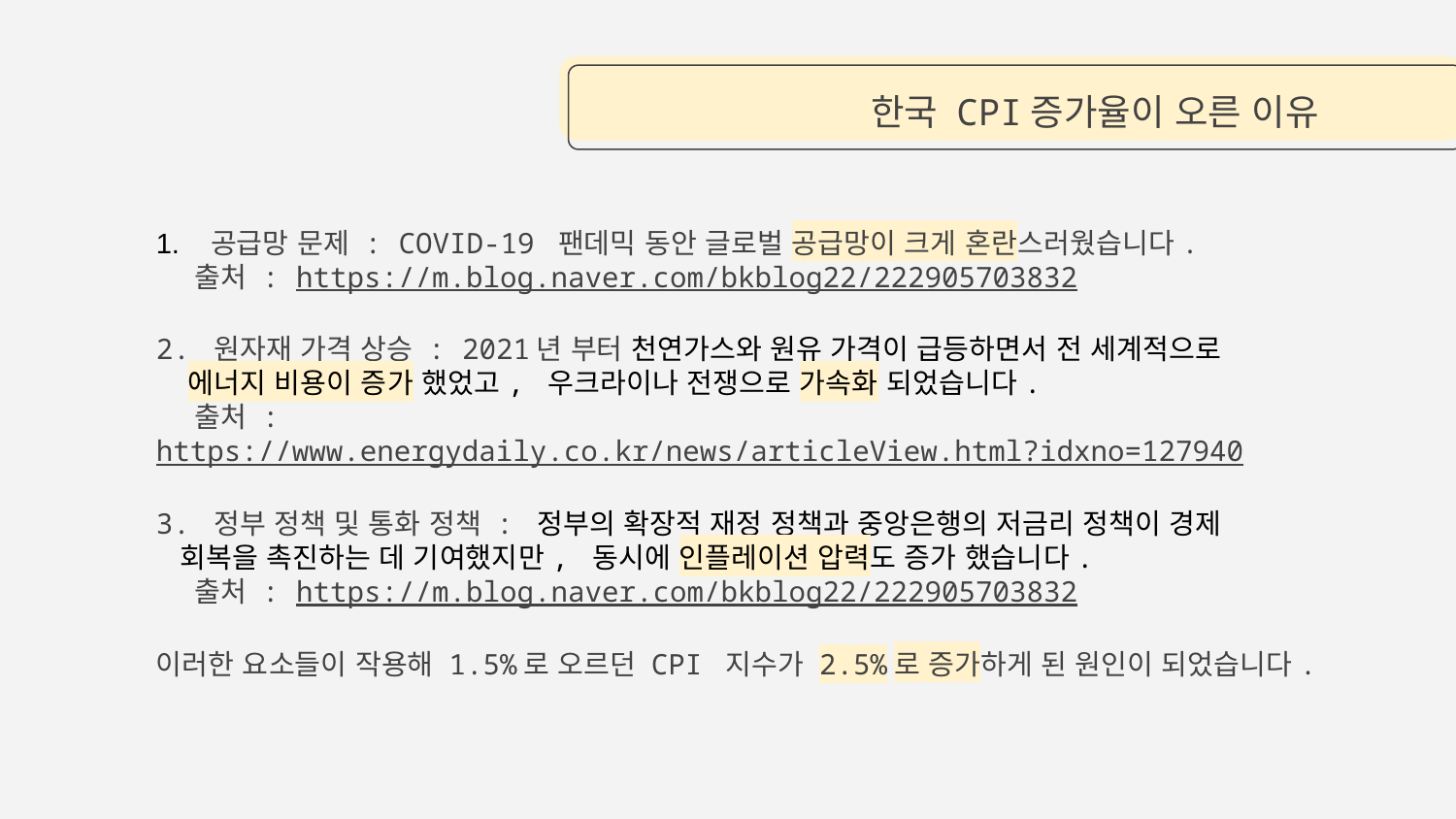

# 한국 CPI증가율이 오른 이유
공급망 문제 : COVID-19 팬데믹 동안 글로벌 공급망이 크게 혼란스러웠습니다.
    출처 : https://m.blog.naver.com/bkblog22/222905703832

2. 원자재 가격 상승 : 2021년 부터 천연가스와 원유 가격이 급등하면서 전 세계적으로
    에너지 비용이 증가 했었고, 우크라이나 전쟁으로 가속화 되었습니다.
    출처 : https://www.energydaily.co.kr/news/articleView.html?idxno=127940

3. 정부 정책 및 통화 정책 : 정부의 확장적 재정 정책과 중앙은행의 저금리 정책이 경제
   회복을 촉진하는 데 기여했지만, 동시에 인플레이션 압력도 증가 했습니다.
    출처 : https://m.blog.naver.com/bkblog22/222905703832

이러한 요소들이 작용해 1.5%로 오르던 CPI 지수가 2.5%로 증가하게 된 원인이 되었습니다.